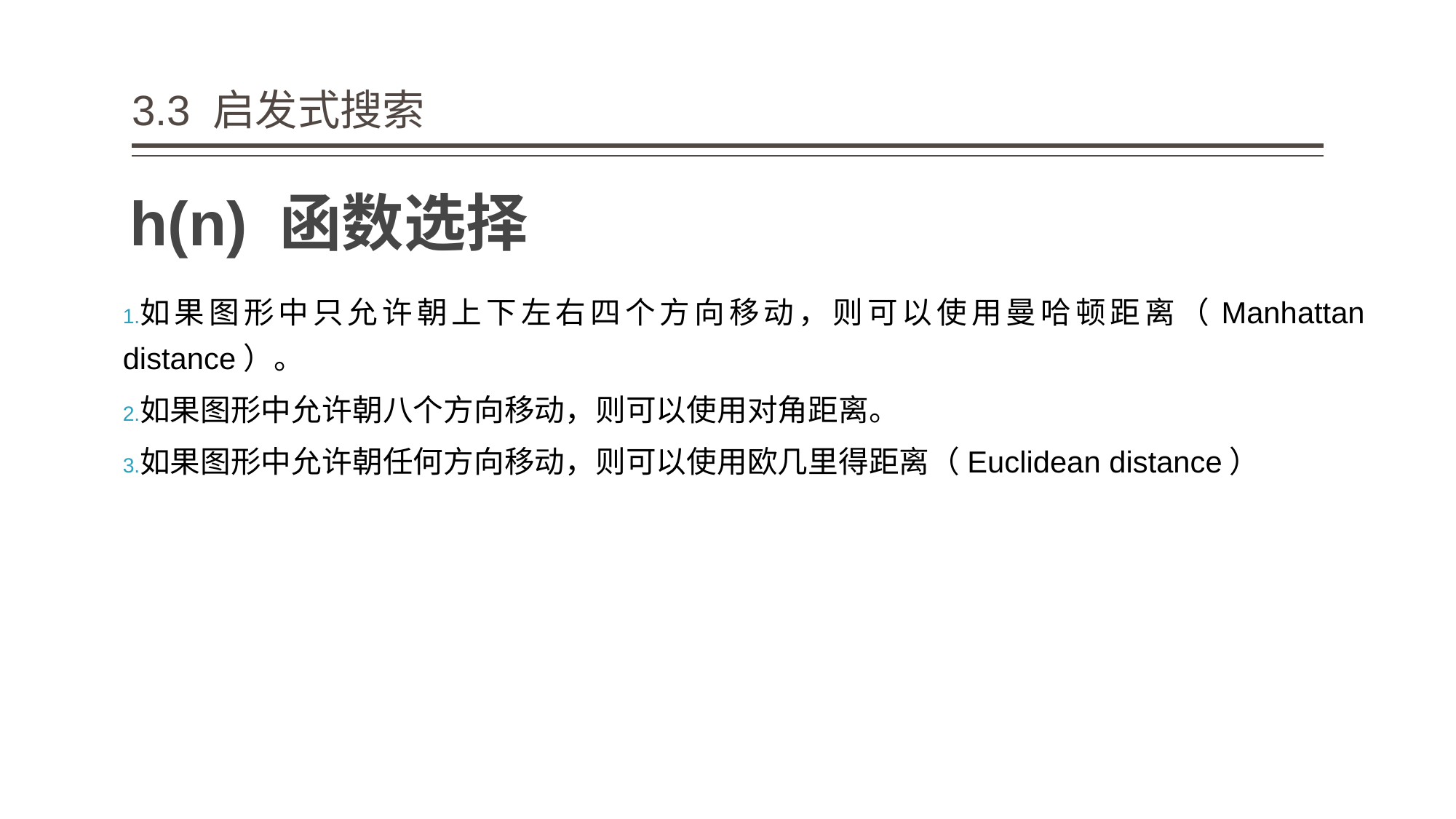

# 3.3 启发式搜索
h(n) 函数选择
如果图形中只允许朝上下左右四个方向移动，则可以使用曼哈顿距离（Manhattan distance）。
如果图形中允许朝八个方向移动，则可以使用对角距离。
如果图形中允许朝任何方向移动，则可以使用欧几里得距离（Euclidean distance）